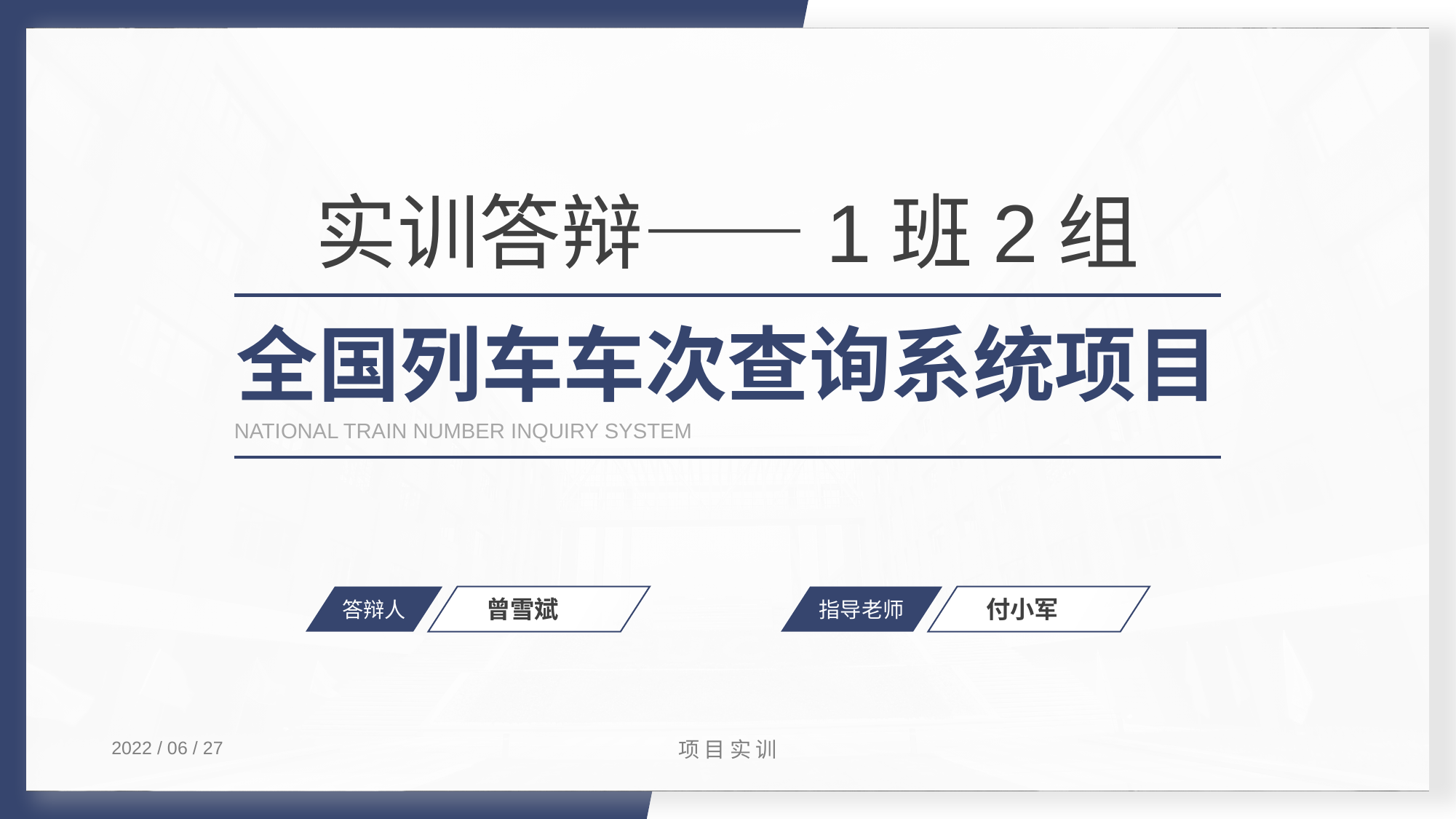

实训答辩——1班2组
全国列车车次查询系统项目
NATIONAL TRAIN NUMBER INQUIRY SYSTEM
答辩人

指导老师

曾雪斌
付小军
2022 / 06 / 27
项目实训